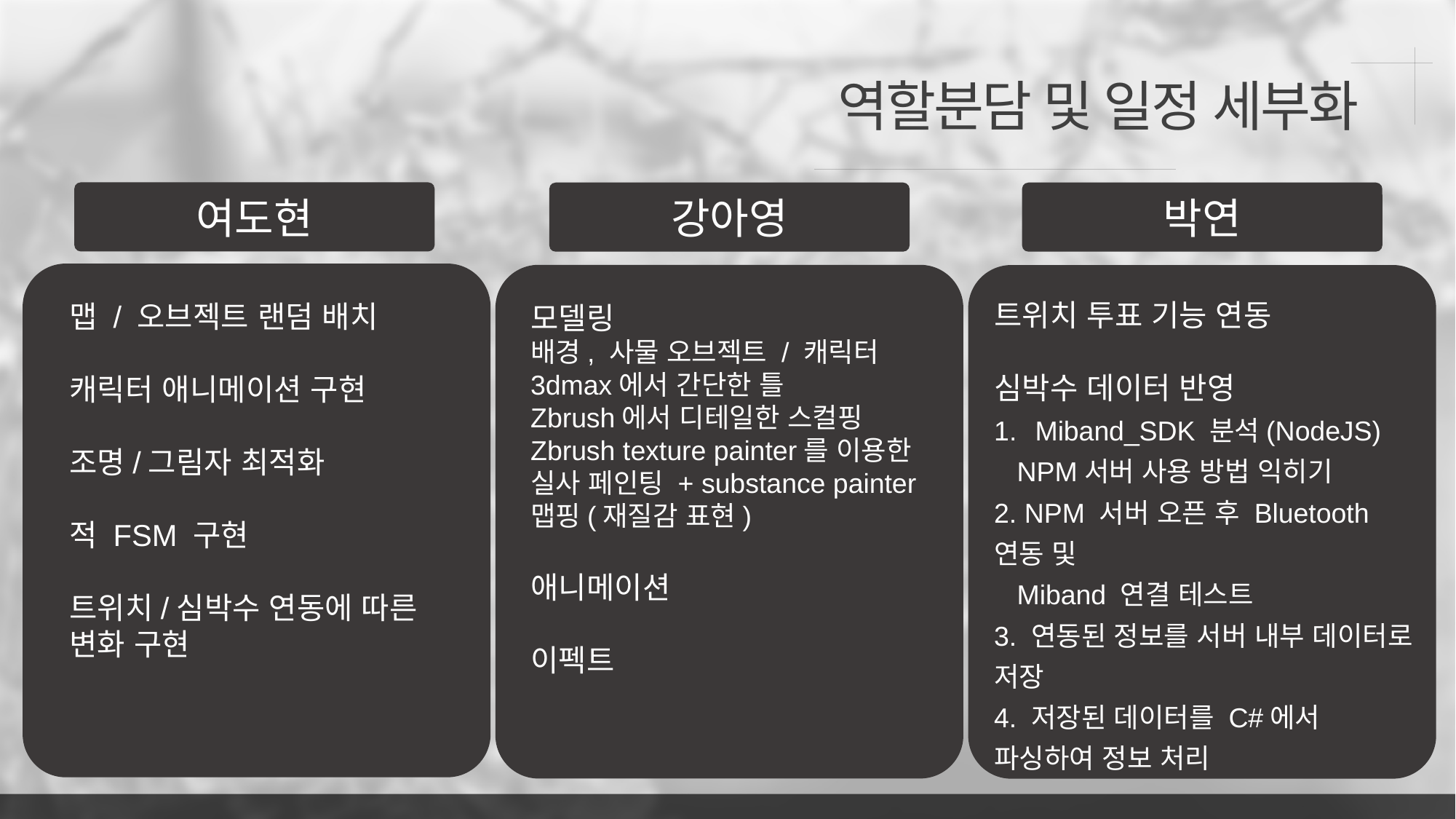

역할분담 및 일정 세부화
여도현
강아영
박연

트위치 투표 기능 연동

심박수 데이터 반영
Miband_SDK 분석(NodeJS)
   NPM서버 사용 방법 익히기
2. NPM 서버 오픈 후 Bluetooth 연동 및
   Miband 연결 테스트
3. 연동된 정보를 서버 내부 데이터로 저장
4. 저장된 데이터를 C#에서 파싱하여 정보 처리

맵 / 오브젝트 랜덤 배치
캐릭터 애니메이션 구현

조명/그림자 최적화

적 FSM 구현

트위치/심박수 연동에 따른 변화 구현

모델링
배경, 사물 오브젝트 / 캐릭터
3dmax에서 간단한 틀
Zbrush에서 디테일한 스컬핑
Zbrush texture painter를 이용한 실사 페인팅 + substance painter 맵핑(재질감 표현)

애니메이션

이펙트